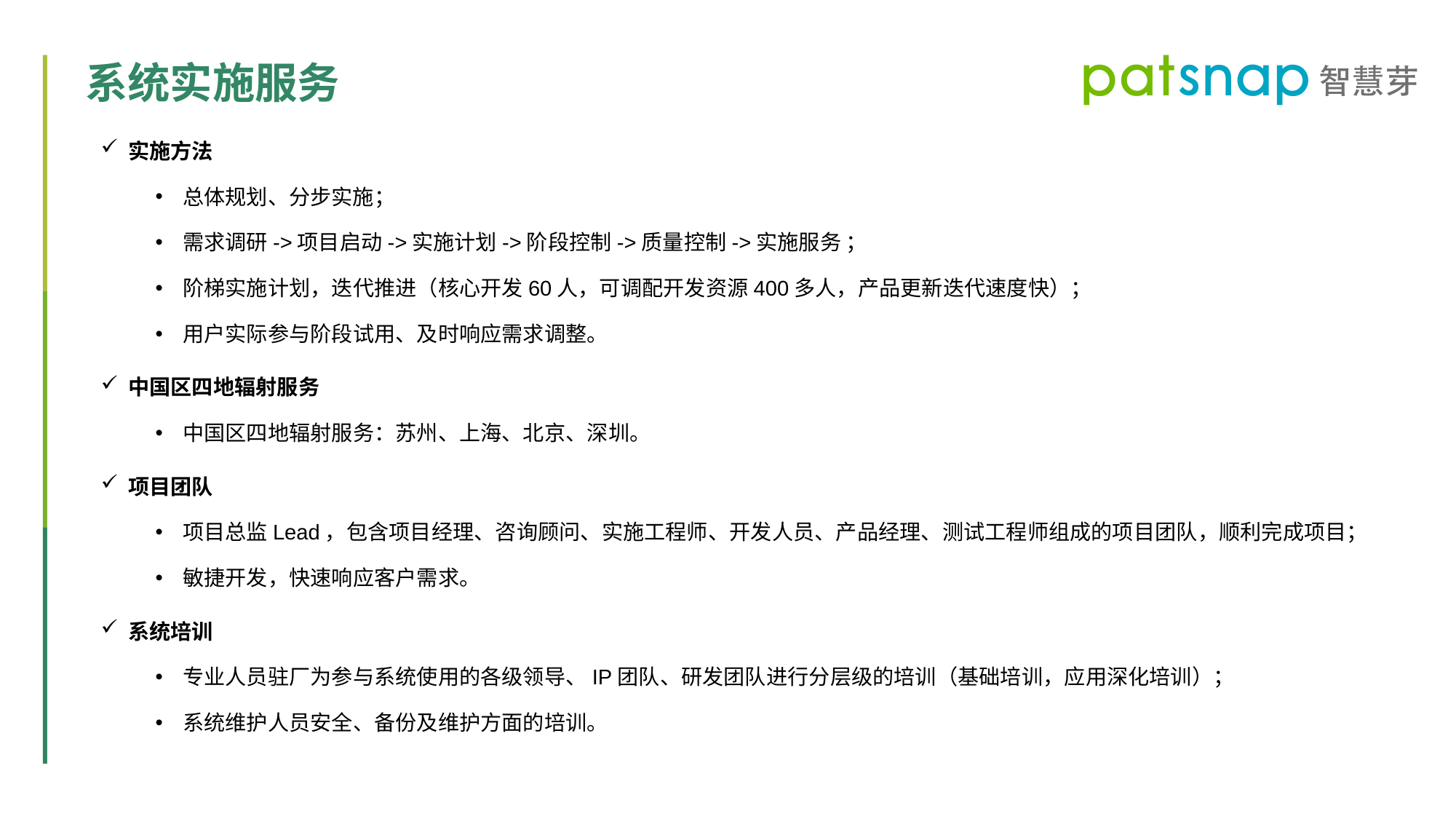

系统实施服务
实施方法
总体规划、分步实施；
需求调研->项目启动->实施计划->阶段控制->质量控制->实施服务 ；
阶梯实施计划，迭代推进（核心开发60人，可调配开发资源400多人，产品更新迭代速度快）；
用户实际参与阶段试用、及时响应需求调整。
中国区四地辐射服务
中国区四地辐射服务：苏州、上海、北京、深圳。
项目团队
项目总监Lead，包含项目经理、咨询顾问、实施工程师、开发人员、产品经理、测试工程师组成的项目团队，顺利完成项目；
敏捷开发，快速响应客户需求。
系统培训
专业人员驻厂为参与系统使用的各级领导、IP团队、研发团队进行分层级的培训（基础培训，应用深化培训）；
系统维护人员安全、备份及维护方面的培训。